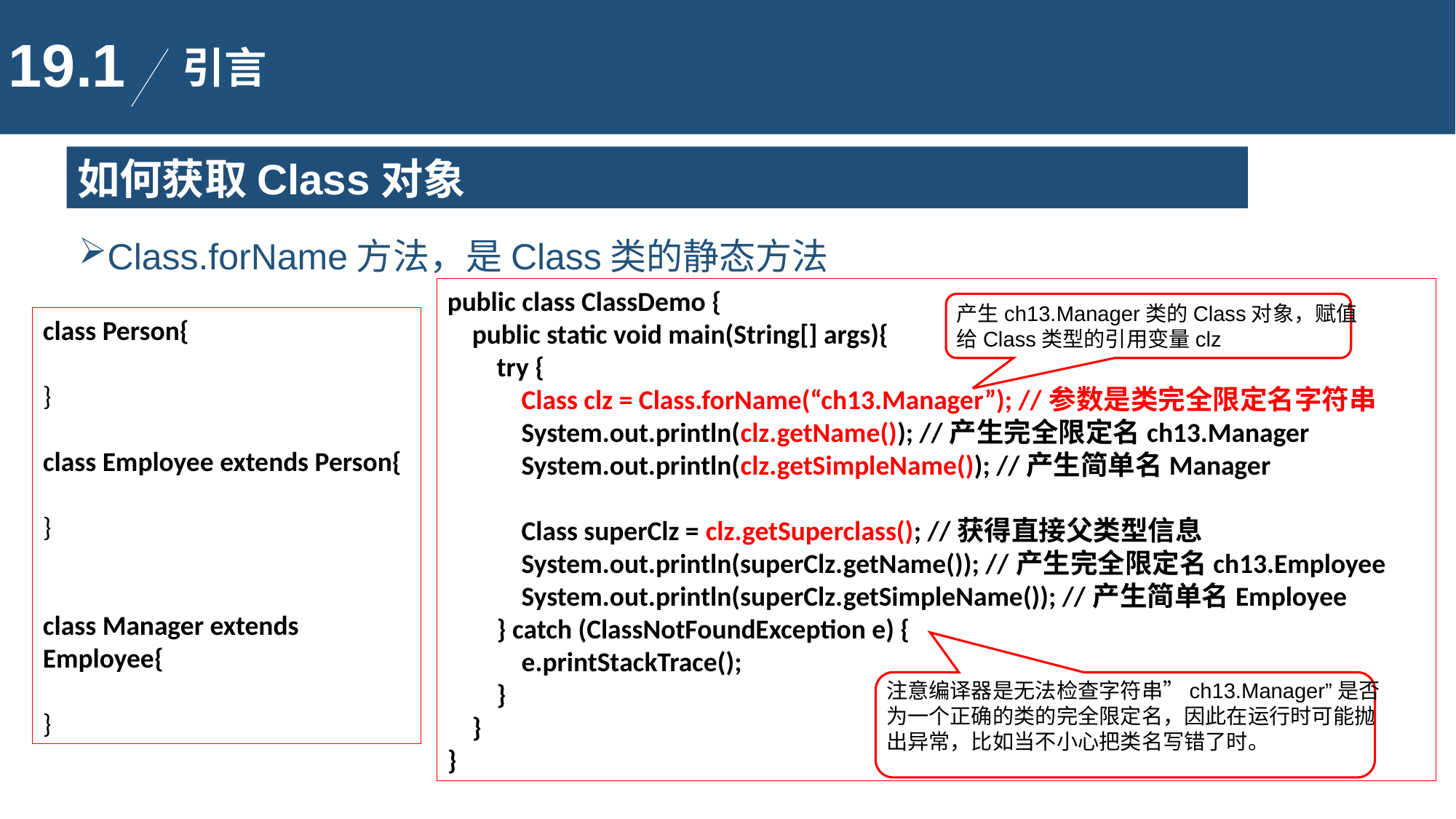

19.1
引言
如何获取Class对象
Class.forName方法，是Class类的静态方法
public class ClassDemo {
    public static void main(String[] args){
        try {
            Class clz = Class.forName(“ch13.Manager”); //参数是类完全限定名字符串
            System.out.println(clz.getName()); //产生完全限定名ch13.Manager
            System.out.println(clz.getSimpleName()); //产生简单名Manager

            Class superClz = clz.getSuperclass(); //获得直接父类型信息
            System.out.println(superClz.getName()); //产生完全限定名ch13.Employee
            System.out.println(superClz.getSimpleName()); //产生简单名Employee
        } catch (ClassNotFoundException e) {
            e.printStackTrace();
        }
    }
}

产生ch13.Manager类的Class对象，赋值给Class类型的引用变量clz
class Person{

}

class Employee extends Person{

}

class Manager extends Employee{

}
注意编译器是无法检查字符串”ch13.Manager”是否为一个正确的类的完全限定名，因此在运行时可能抛出异常，比如当不小心把类名写错了时。